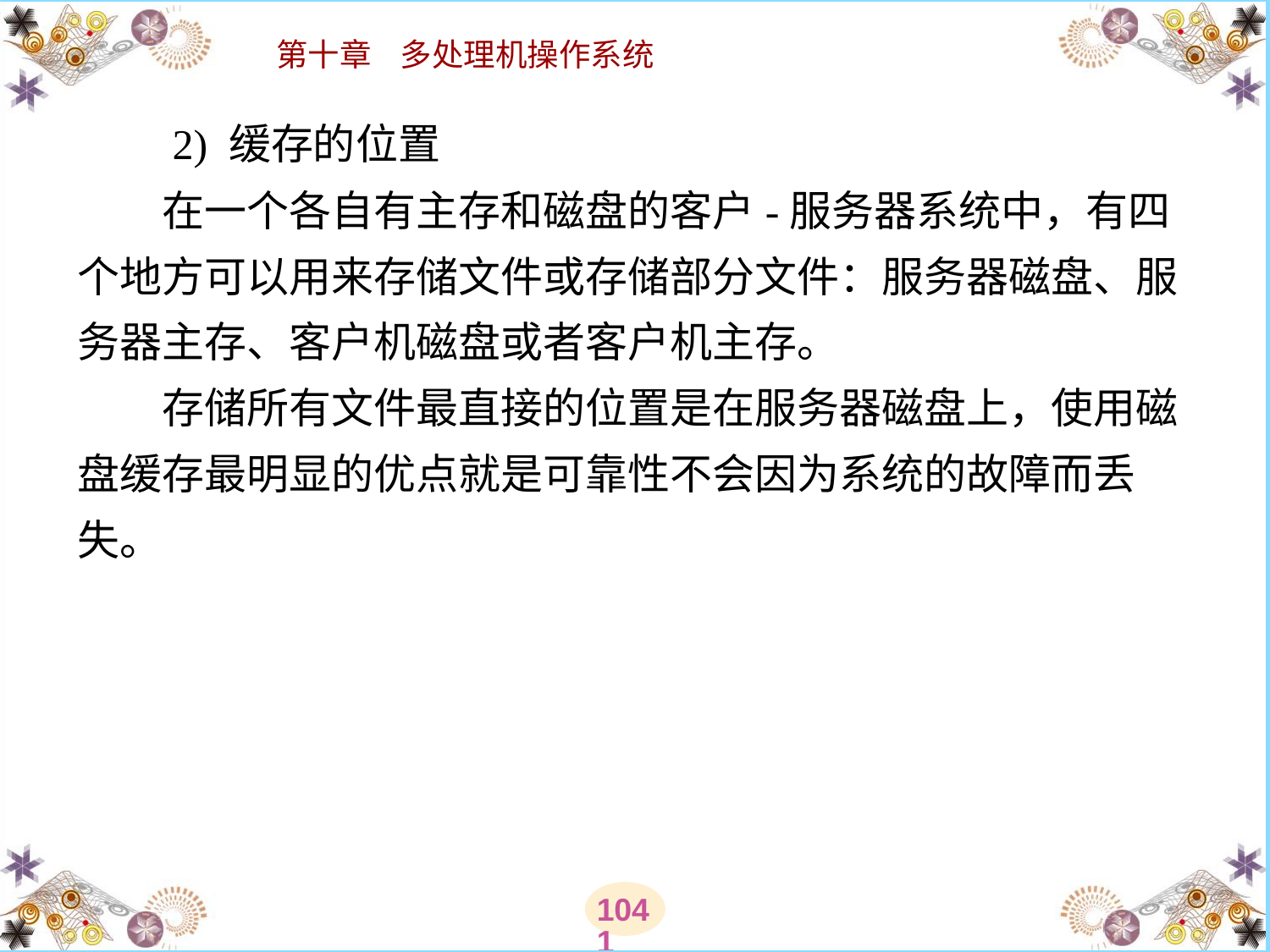

# 2) 缓存的位置 　　在一个各自有主存和磁盘的客户-服务器系统中，有四个地方可以用来存储文件或存储部分文件：服务器磁盘、服务器主存、客户机磁盘或者客户机主存。 　　存储所有文件最直接的位置是在服务器磁盘上，使用磁盘缓存最明显的优点就是可靠性不会因为系统的故障而丢失。